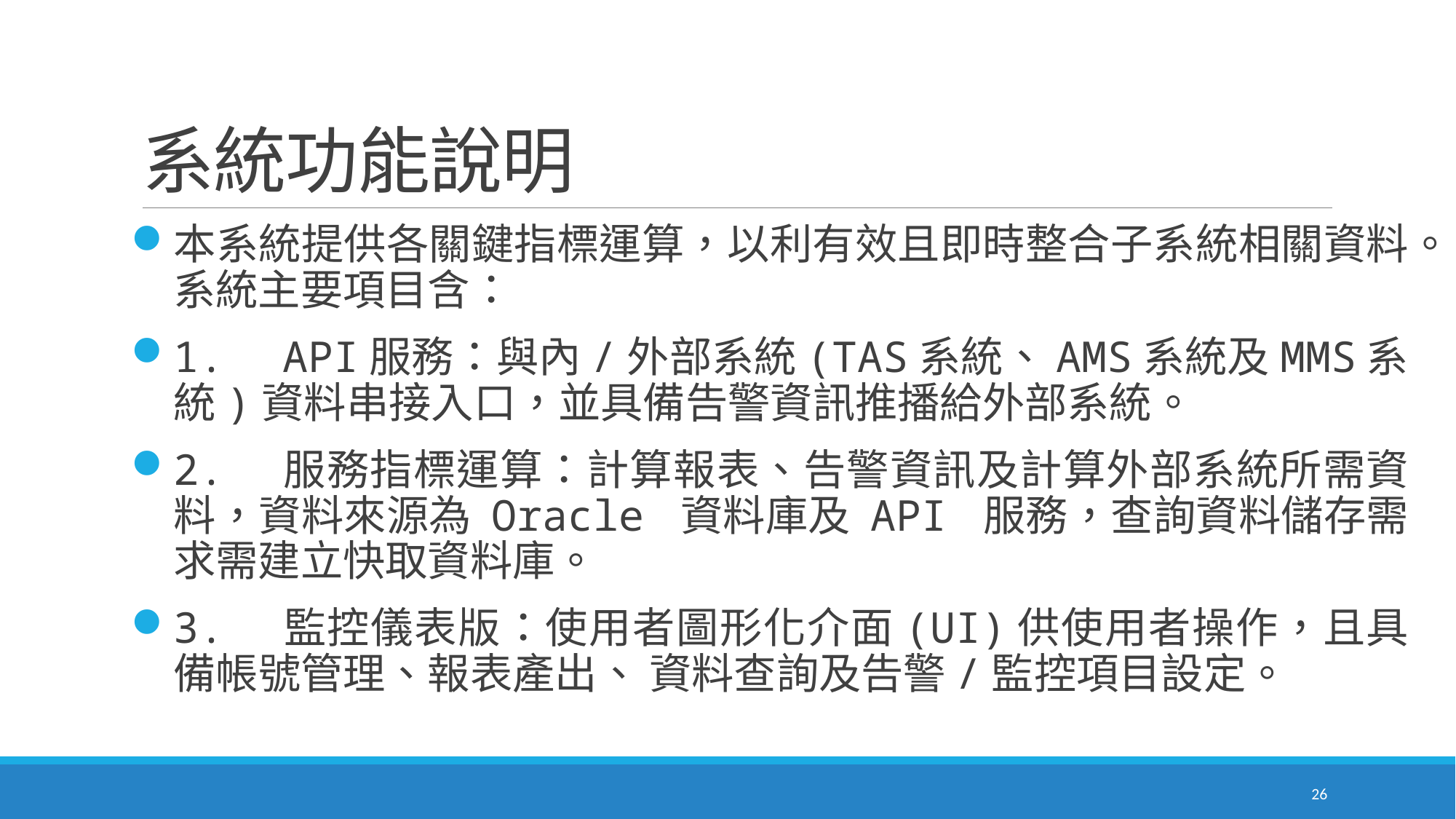

# 系統功能說明
本系統提供各關鍵指標運算，以利有效且即時整合子系統相關資料。系統主要項目含：
1.	API服務：與內/外部系統(TAS系統、AMS系統及MMS系統)資料串接入口，並具備告警資訊推播給外部系統。
2.	服務指標運算：計算報表、告警資訊及計算外部系統所需資料，資料來源為 Oracle 資料庫及 API 服務，查詢資料儲存需求需建立快取資料庫。
3.	監控儀表版：使用者圖形化介面(UI)供使用者操作，且具備帳號管理、報表產出、 資料查詢及告警/監控項目設定。
26